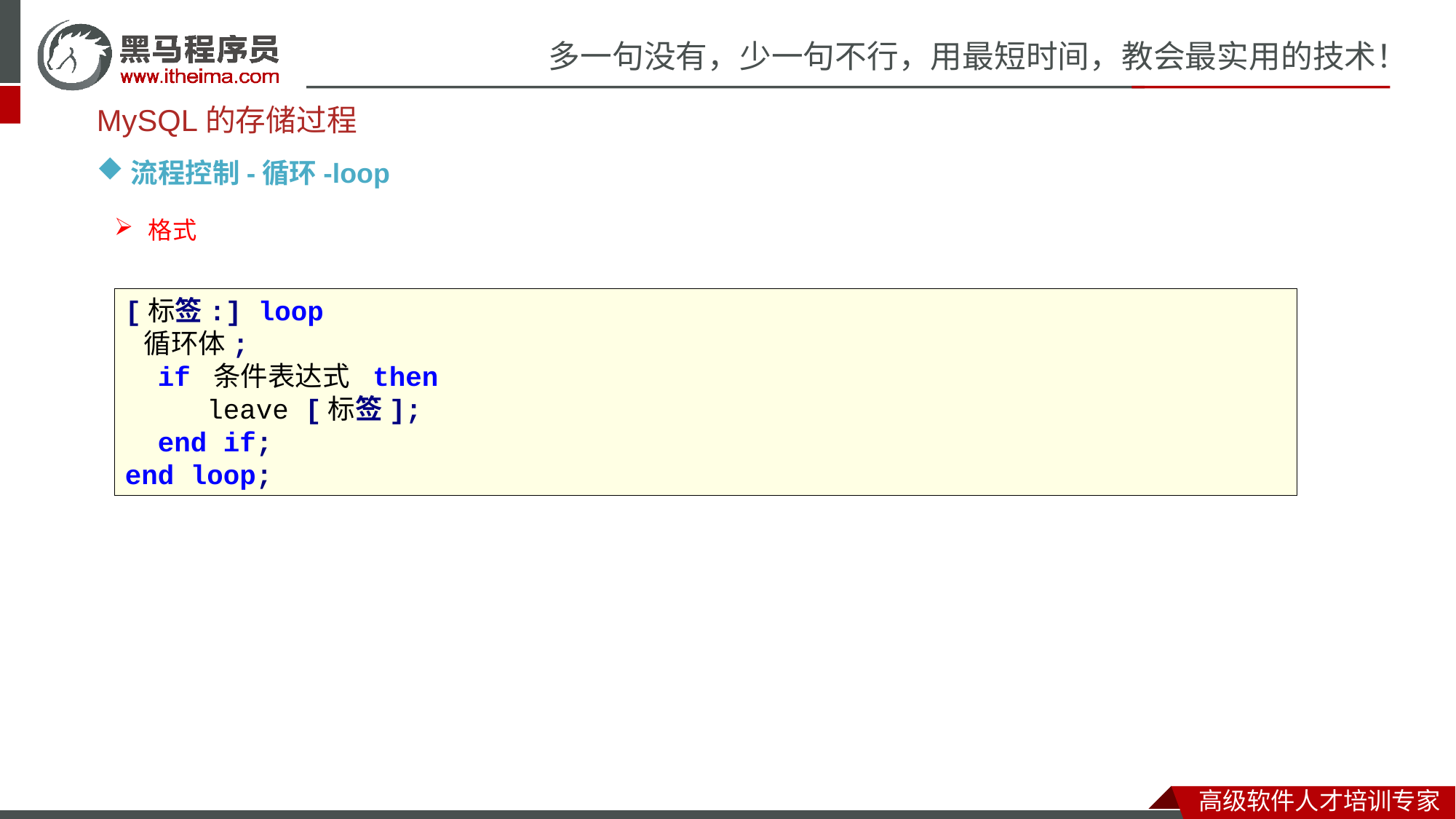

MySQL的存储过程
流程控制-循环-loop
格式
[标签:] loop
  循环体;
  if 条件表达式 then
     leave [标签];
  end if;
end loop;